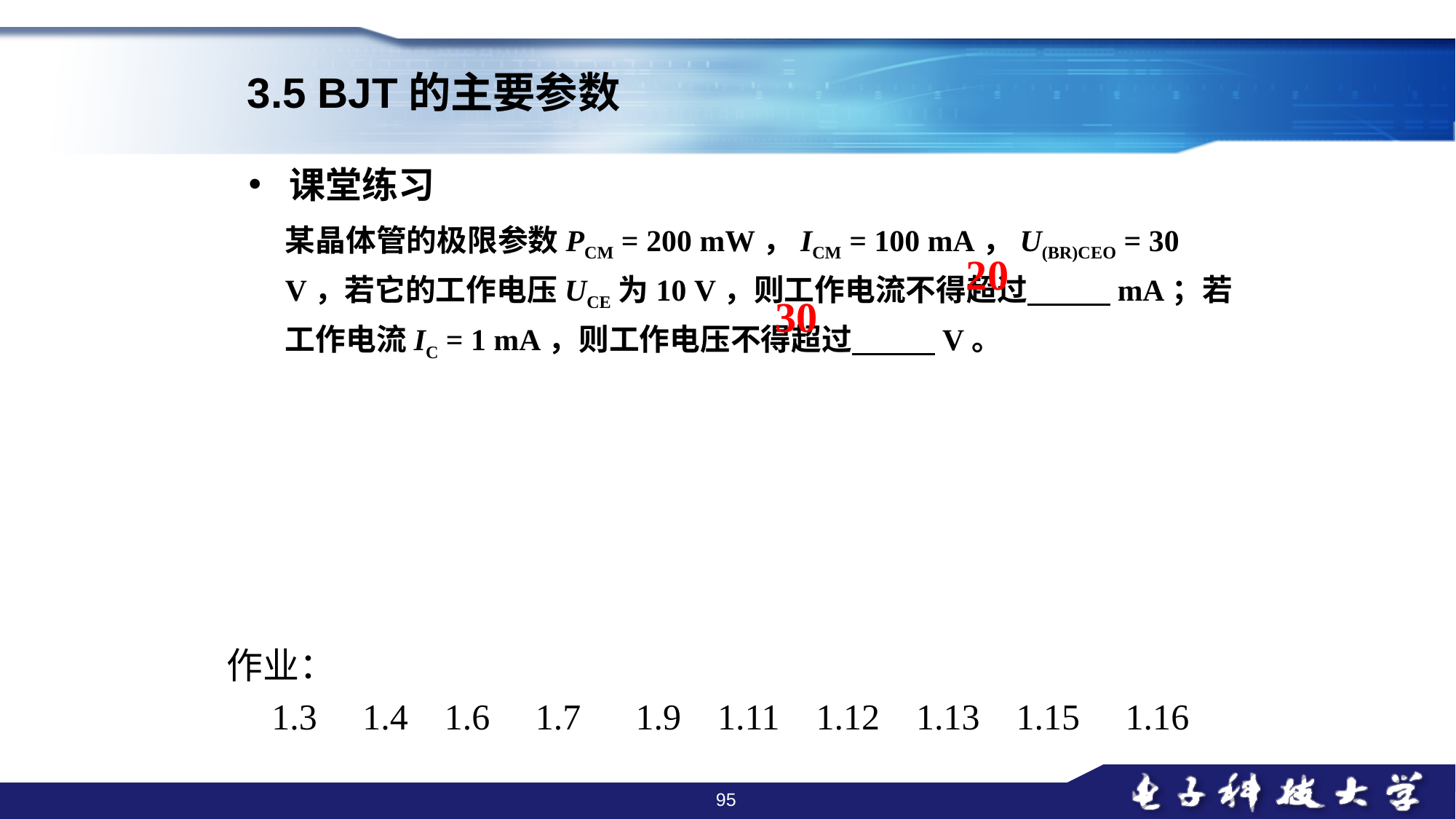

3.5 BJT的主要参数
课堂练习
某晶体管的极限参数PCM = 200 mW，ICM = 100 mA，U(BR)CEO = 30 V，若它的工作电压UCE为10 V，则工作电流不得超过            mA；若工作电流IC = 1 mA，则工作电压不得超过            V。
20
30
作业：
　1.3     1.4    1.6     1.7      1.9    1.11    1.12    1.13    1.15     1.16
95